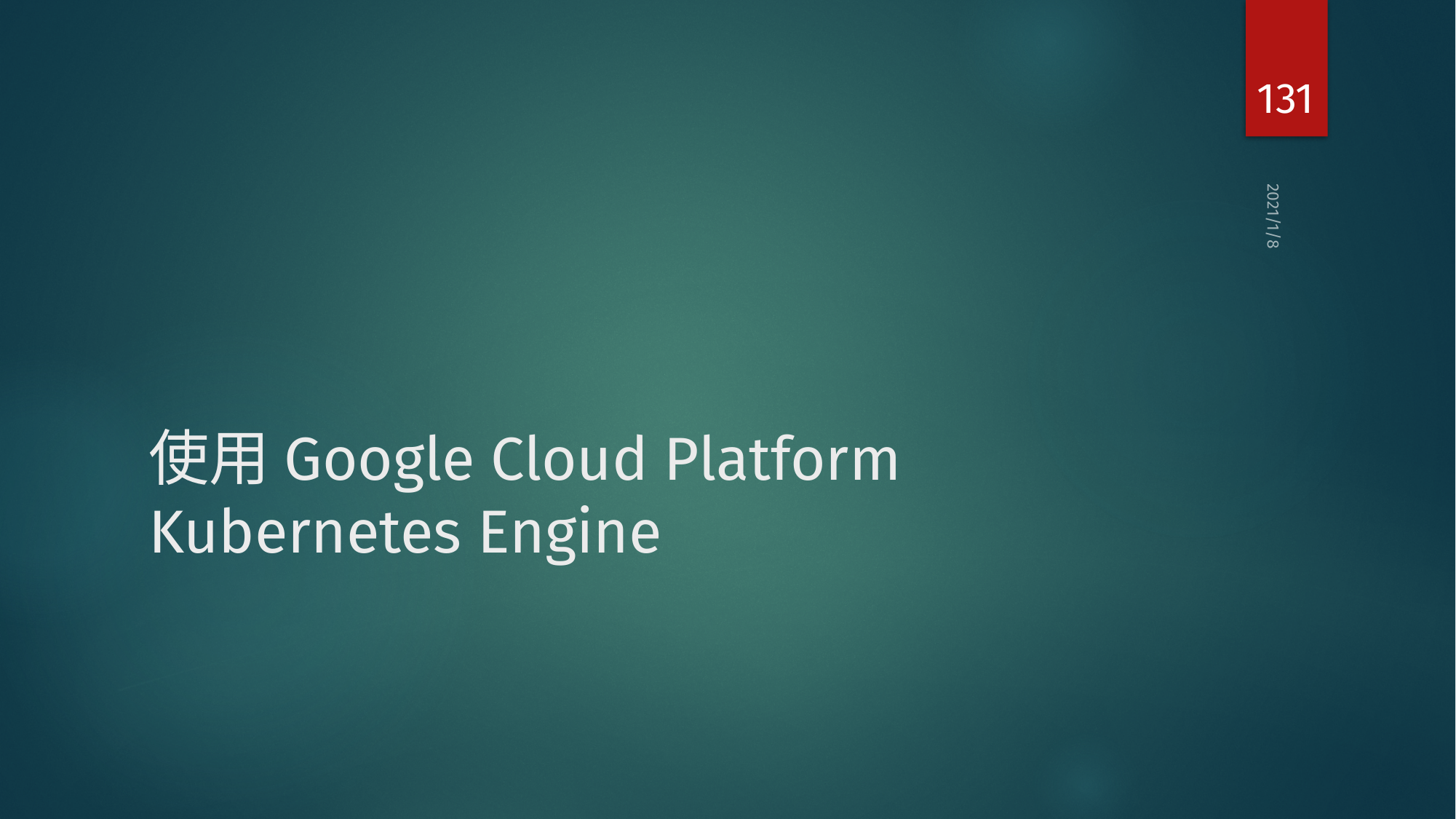

131
2021/1/8
# 使用Google Cloud Platform Kubernetes Engine